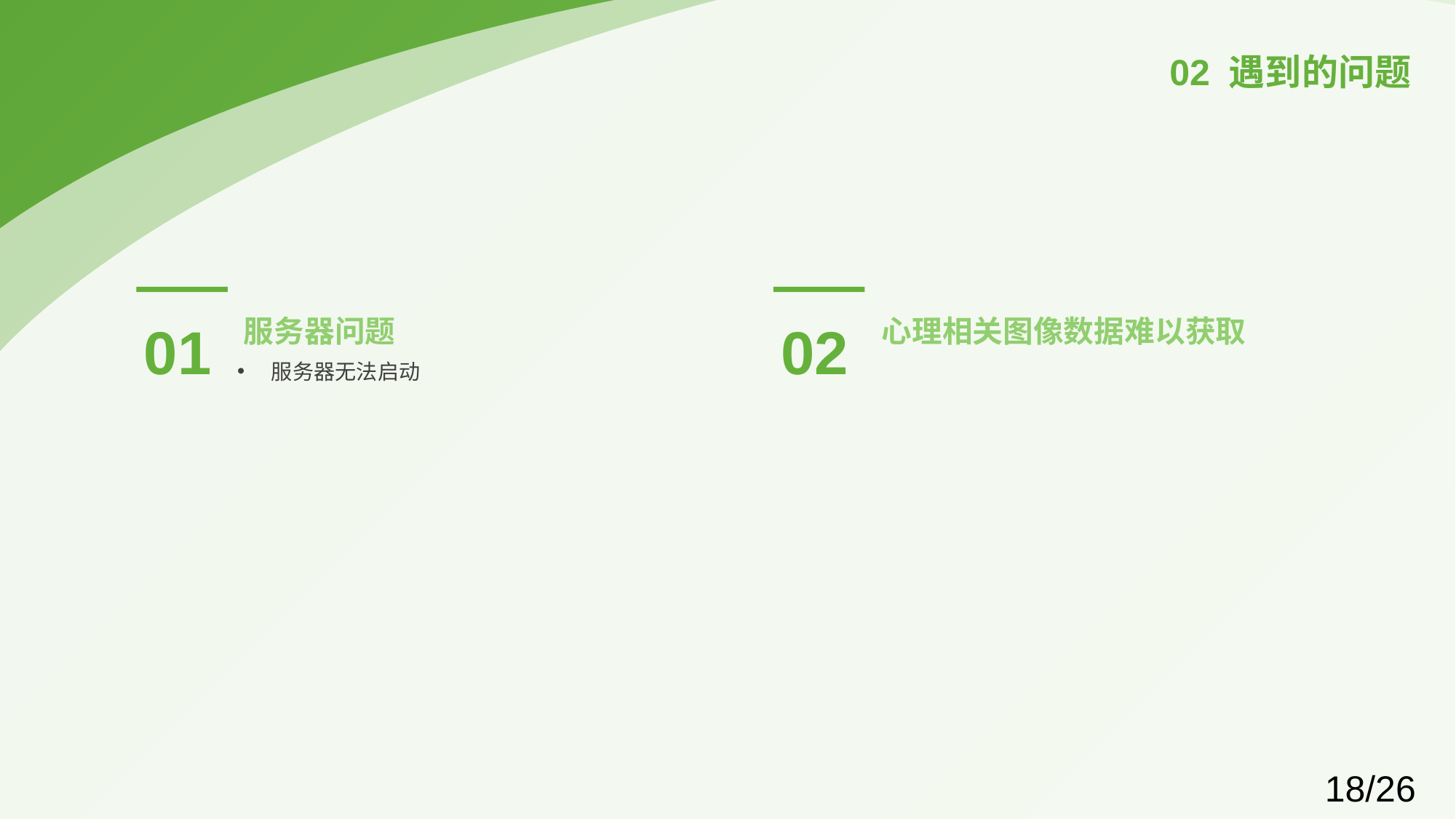

02 遇到的问题
01

02

服务器问题
心理相关图像数据难以获取
服务器无法启动

18/26